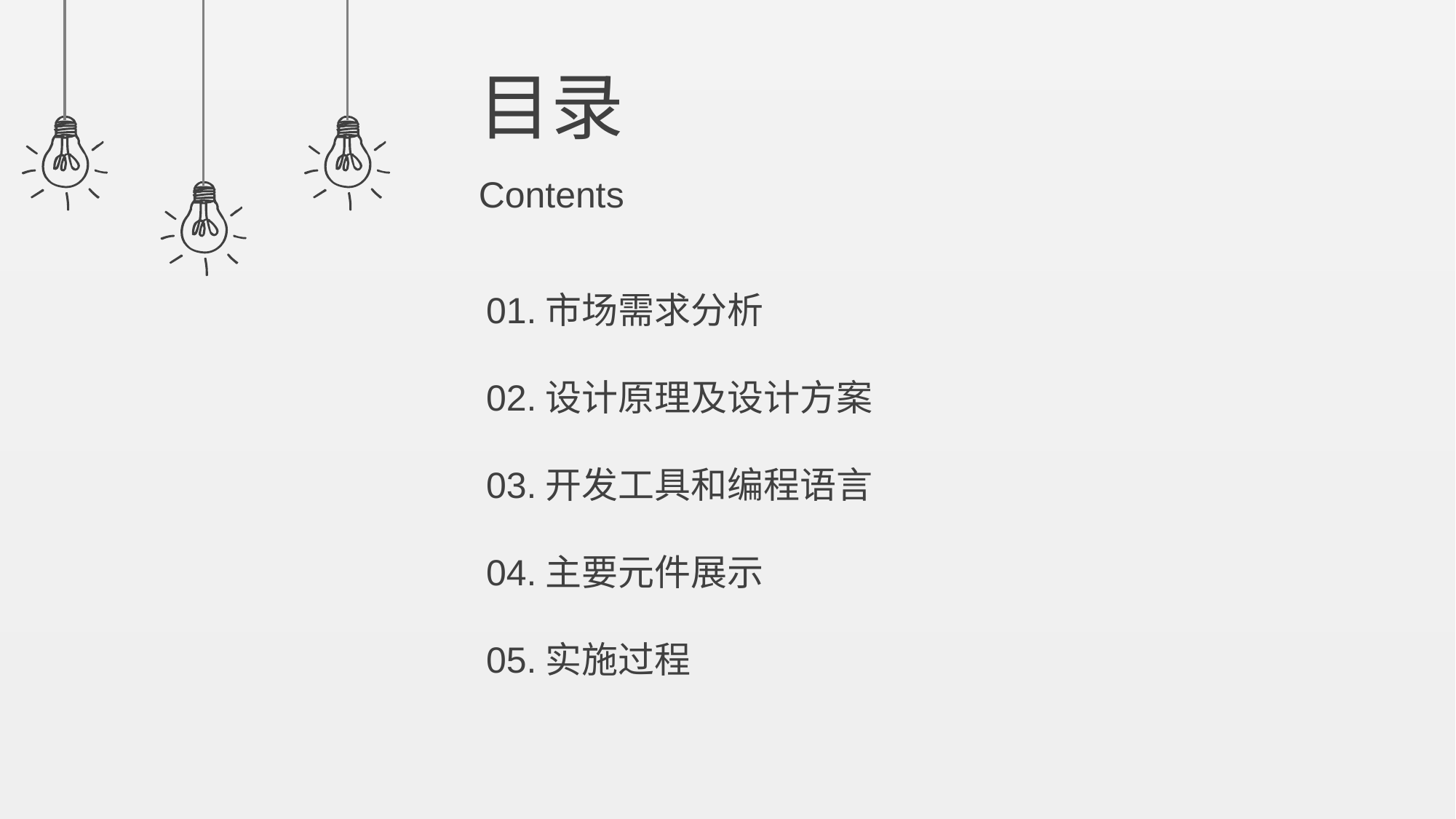

目录
Contents
01.市场需求分析
02.设计原理及设计方案
03.开发工具和编程语言
04.主要元件展示
05.实施过程